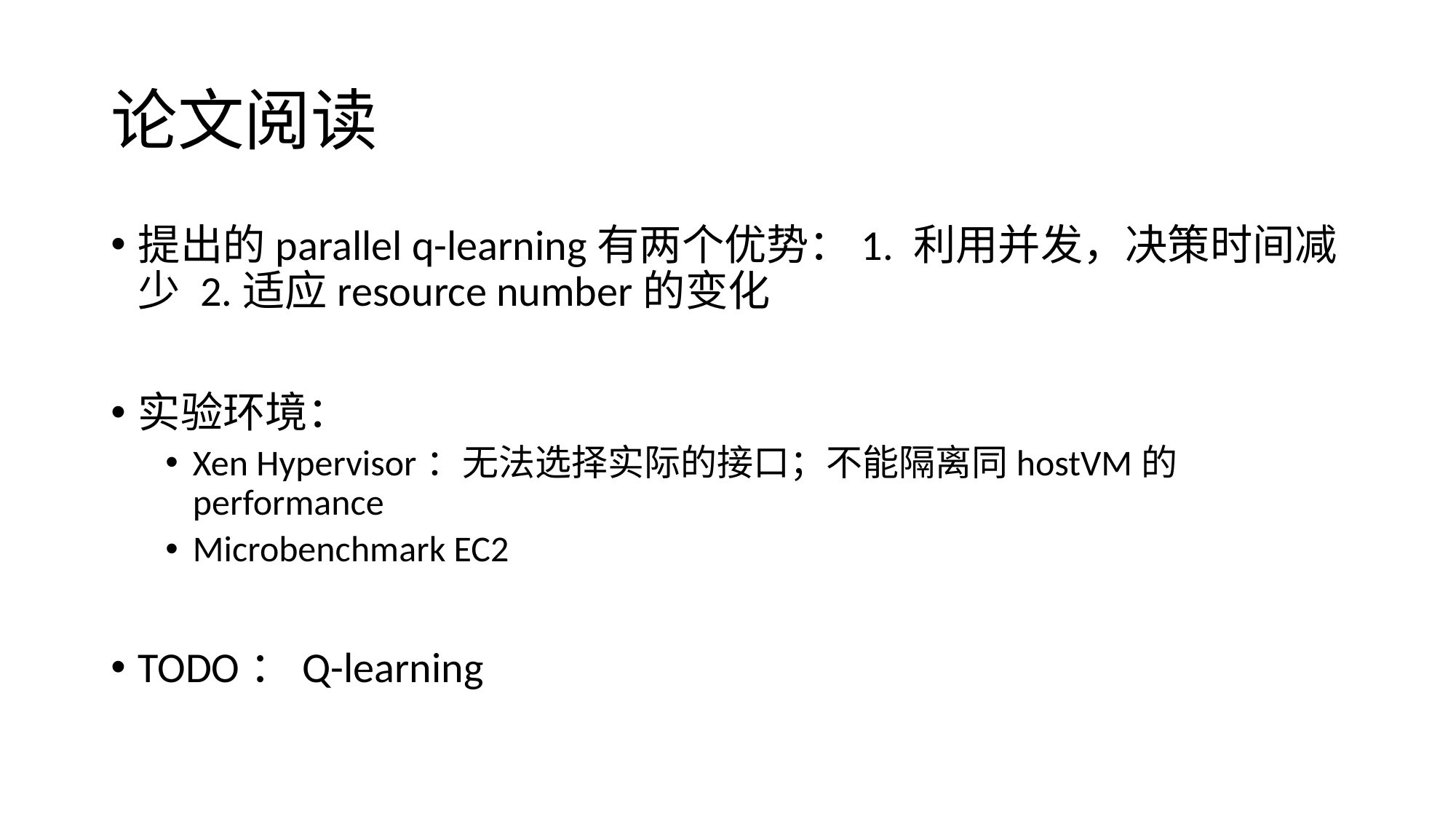

# 论文阅读
提出的parallel q-learning有两个优势：1. 利用并发，决策时间减少 2.适应resource number的变化

实验环境：
Xen Hypervisor：无法选择实际的接口；不能隔离同hostVM的performance
Microbenchmark EC2

TODO：Q-learning